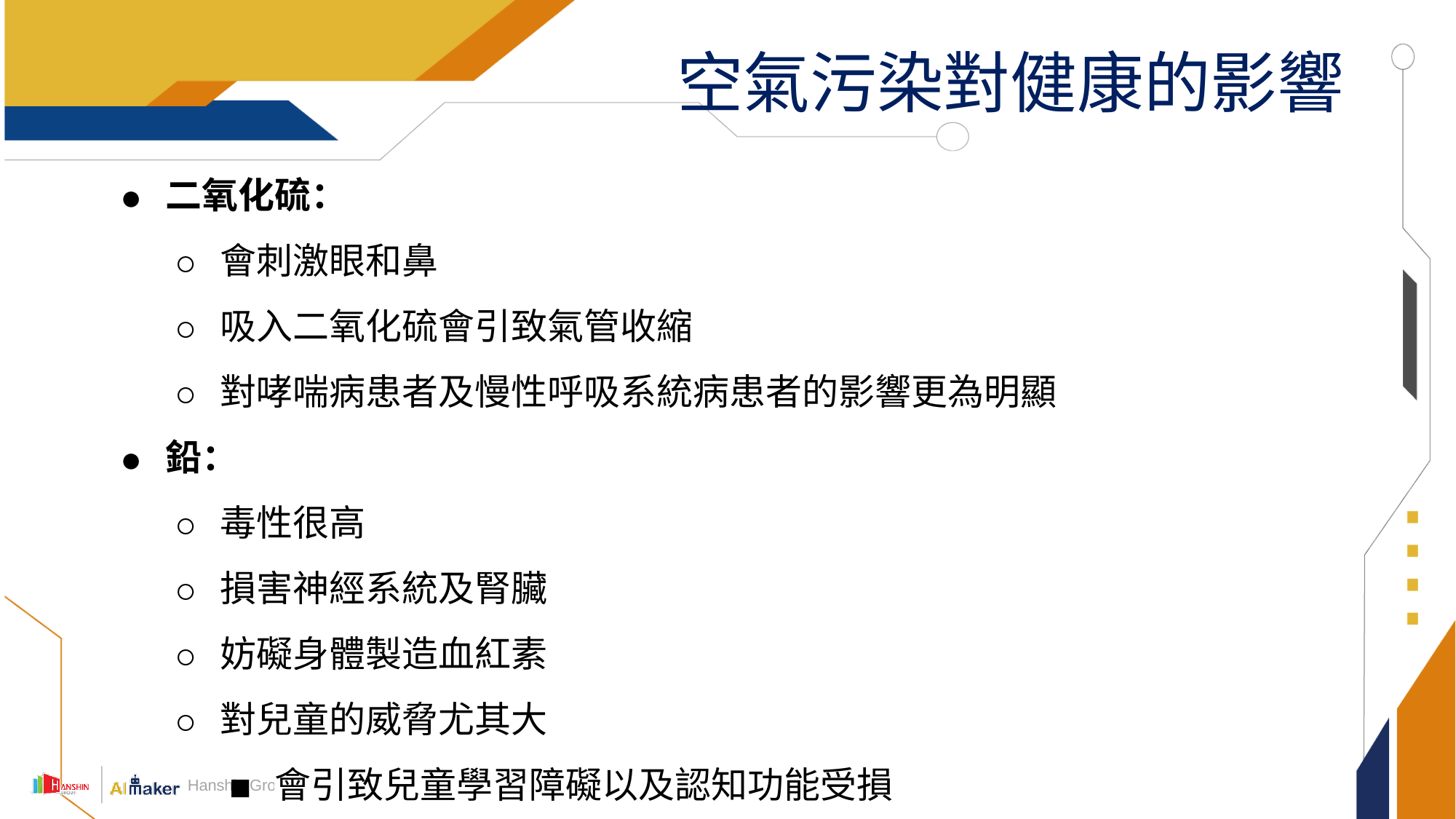

# 空氣污染對健康的影響
二氧化硫：
會刺激眼和鼻
吸入二氧化硫會引致氣管收縮
對哮喘病患者及慢性呼吸系統病患者的影響更為明顯
鉛：
毒性很高
損害神經系統及腎臟
妨礙身體製造血紅素
對兒童的威脅尤其大
會引致兒童學習障礙以及認知功能受損